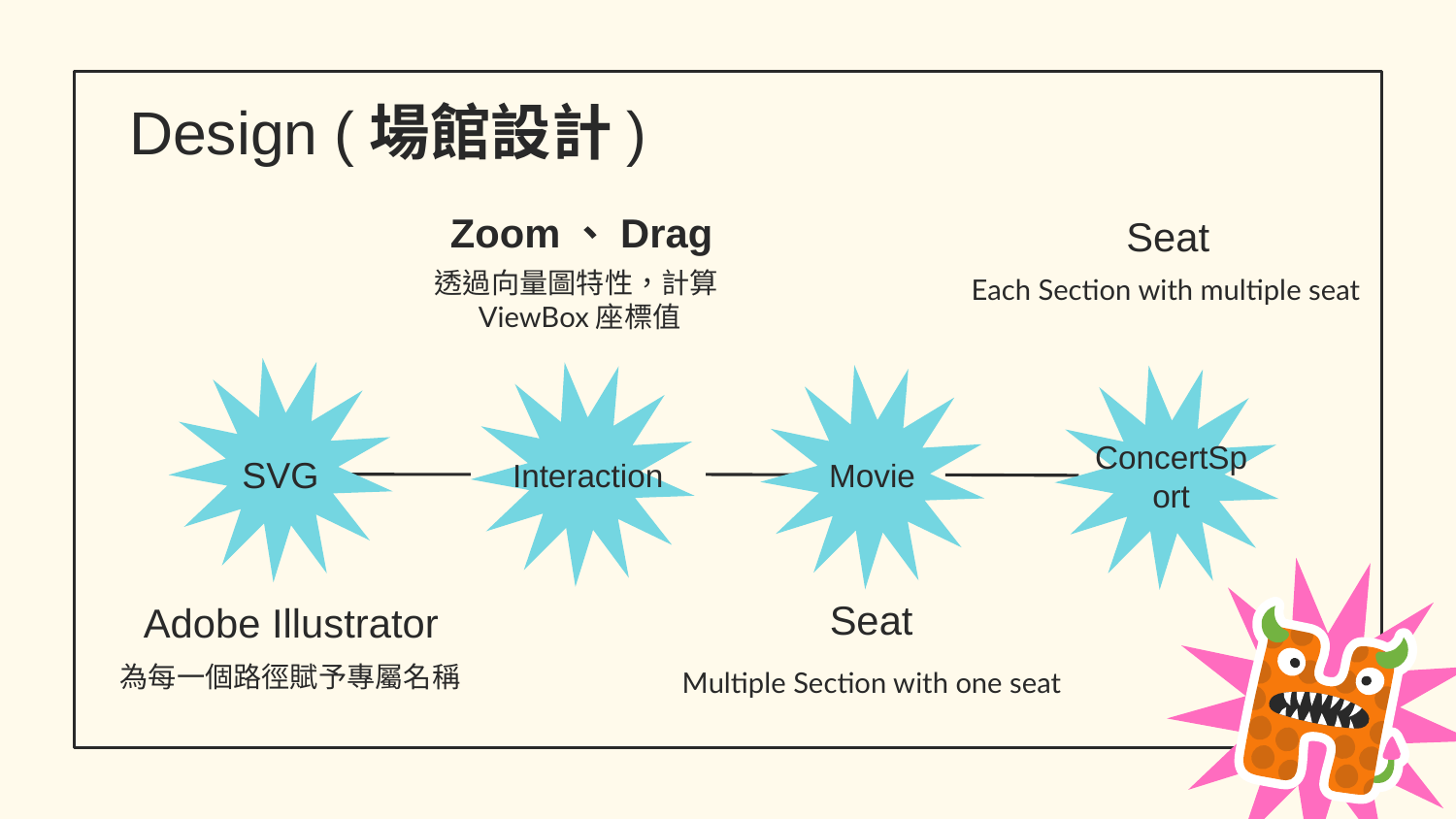

# Design (場館設計)
Zoom、Drag
Seat
透過向量圖特性，計算ViewBox座標值
Each Section with multiple seat

SVG
Interaction
Movie
ConcertSport

Seat
Adobe Illustrator

Multiple Section with one seat
為每一個路徑賦予專屬名稱